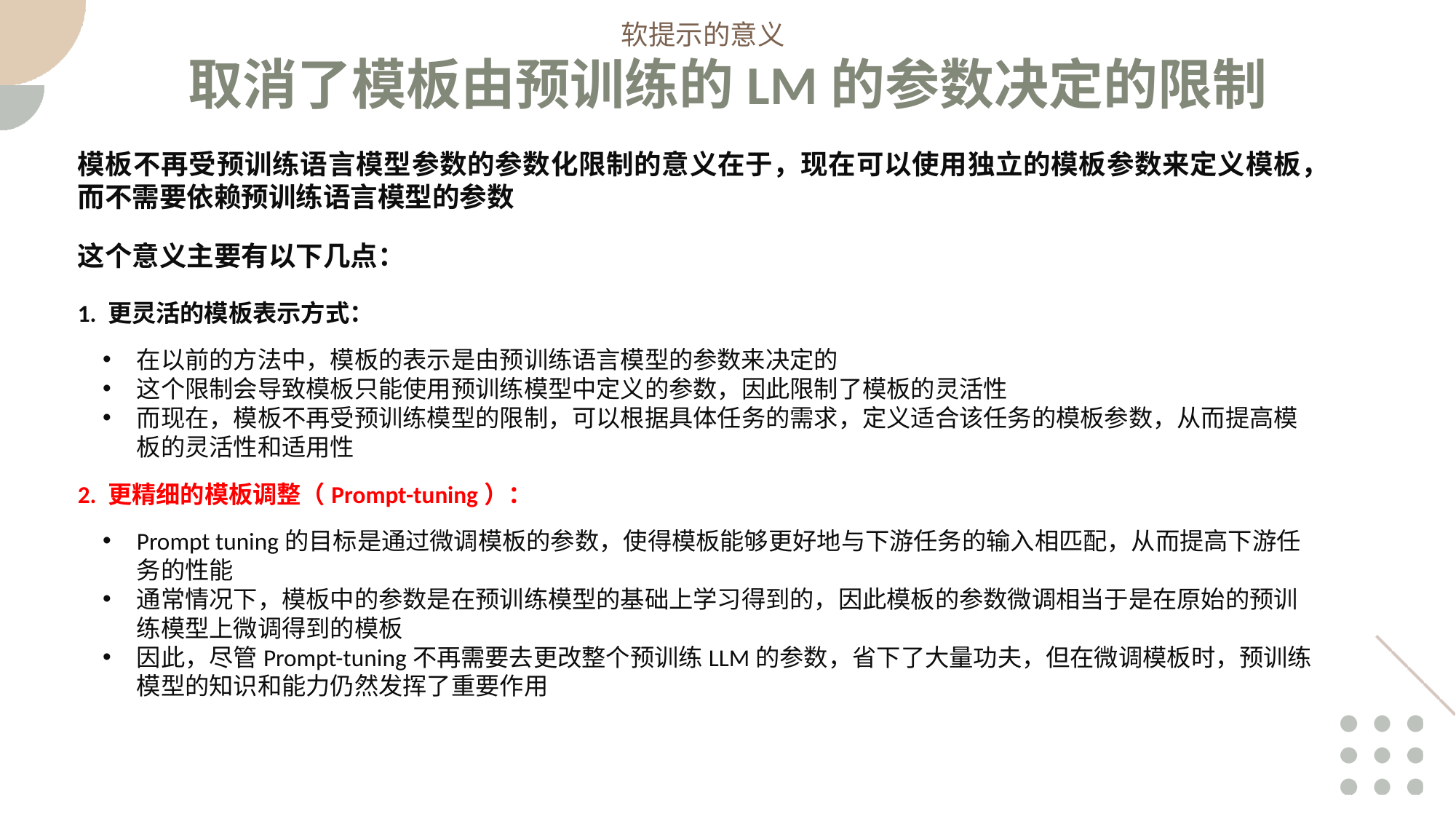

软提示的意义
取消了模板由预训练的LM的参数决定的限制
模板不再受预训练语言模型参数的参数化限制的意义在于，现在可以使用独立的模板参数来定义模板，而不需要依赖预训练语言模型的参数
这个意义主要有以下几点：
1. 更灵活的模板表示方式：
在以前的方法中，模板的表示是由预训练语言模型的参数来决定的
这个限制会导致模板只能使用预训练模型中定义的参数，因此限制了模板的灵活性
而现在，模板不再受预训练模型的限制，可以根据具体任务的需求，定义适合该任务的模板参数，从而提高模板的灵活性和适用性
2. 更精细的模板调整（Prompt-tuning）：
Prompt tuning的目标是通过微调模板的参数，使得模板能够更好地与下游任务的输入相匹配，从而提高下游任务的性能
通常情况下，模板中的参数是在预训练模型的基础上学习得到的，因此模板的参数微调相当于是在原始的预训练模型上微调得到的模板
因此，尽管Prompt-tuning不再需要去更改整个预训练LLM的参数，省下了大量功夫，但在微调模板时，预训练模型的知识和能力仍然发挥了重要作用